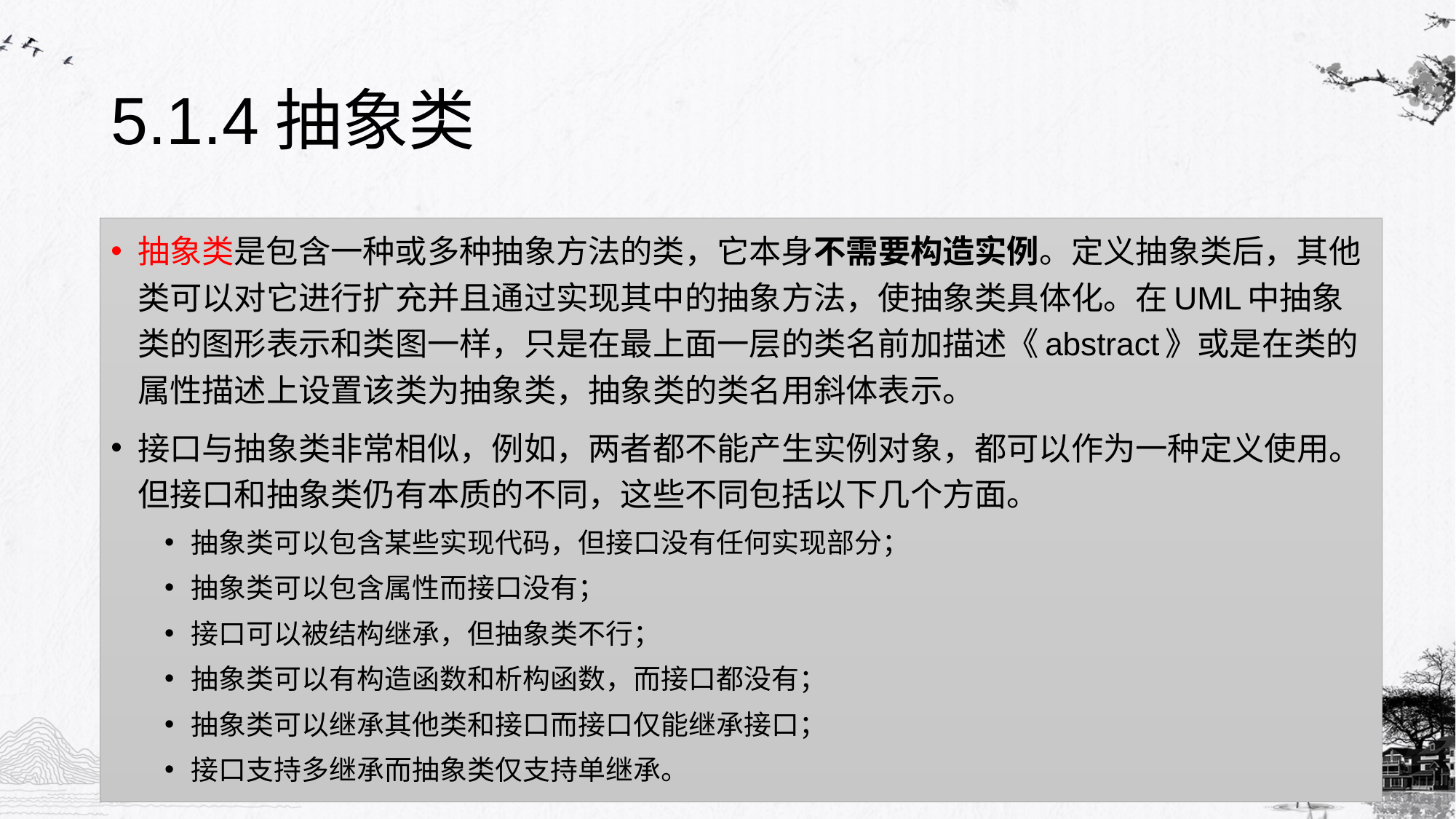

# 5.1.4抽象类
抽象类是包含一种或多种抽象方法的类，它本身不需要构造实例。定义抽象类后，其他类可以对它进行扩充并且通过实现其中的抽象方法，使抽象类具体化。在UML中抽象类的图形表示和类图一样，只是在最上面一层的类名前加描述《abstract》或是在类的属性描述上设置该类为抽象类，抽象类的类名用斜体表示。
接口与抽象类非常相似，例如，两者都不能产生实例对象，都可以作为一种定义使用。但接口和抽象类仍有本质的不同，这些不同包括以下几个方面。
抽象类可以包含某些实现代码，但接口没有任何实现部分；
抽象类可以包含属性而接口没有；
接口可以被结构继承，但抽象类不行；
抽象类可以有构造函数和析构函数，而接口都没有；
抽象类可以继承其他类和接口而接口仅能继承接口；
接口支持多继承而抽象类仅支持单继承。